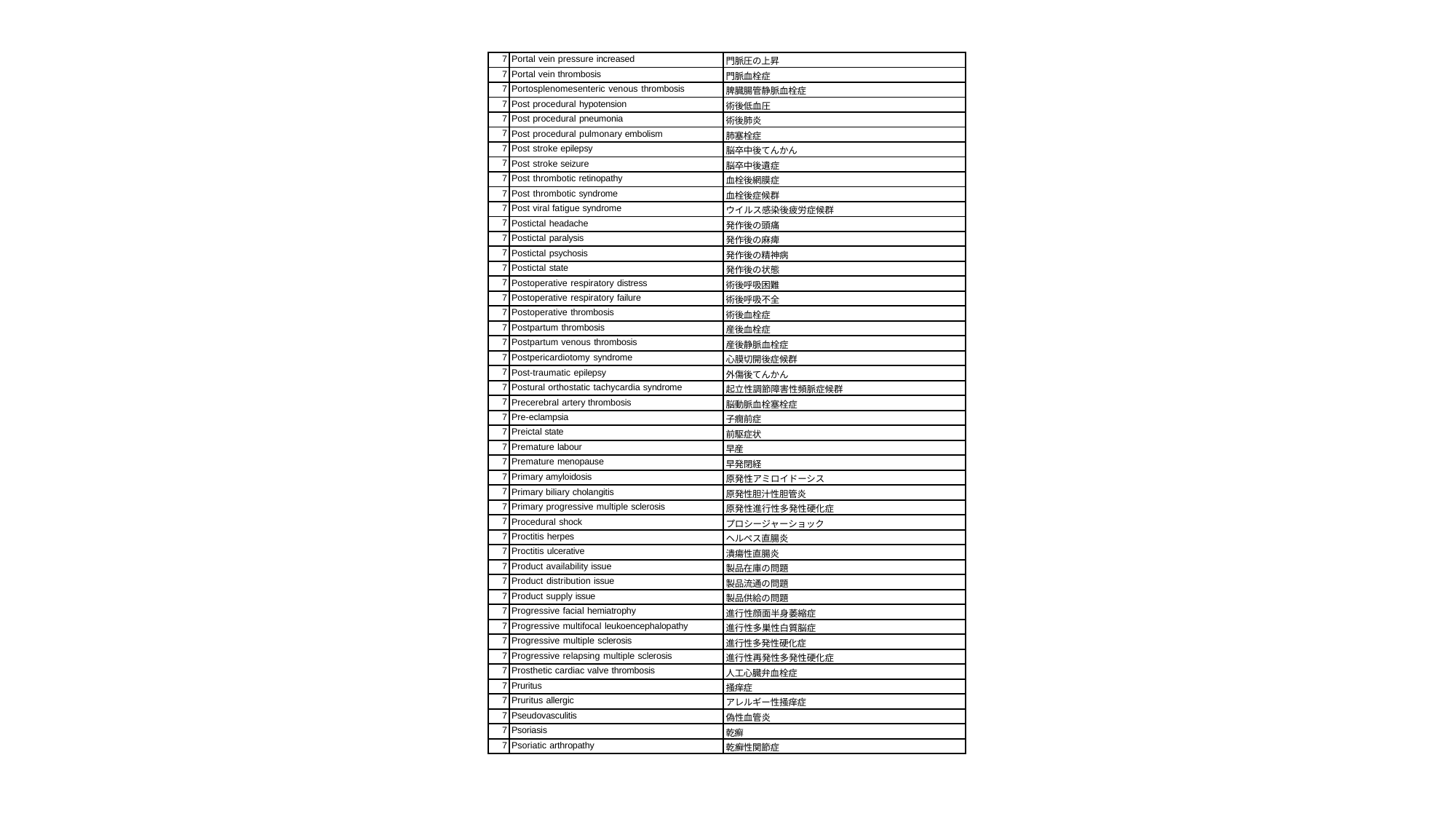

| 7 | Portal vein pressure increased | 門脈圧の上昇 |
| --- | --- | --- |
| 7 | Portal vein thrombosis | 門脈血栓症 |
| 7 | Portosplenomesenteric venous thrombosis | 脾臓腸管静脈血栓症 |
| 7 | Post procedural hypotension | 術後低血圧 |
| 7 | Post procedural pneumonia | 術後肺炎 |
| 7 | Post procedural pulmonary embolism | 肺塞栓症 |
| 7 | Post stroke epilepsy | 脳卒中後てんかん |
| 7 | Post stroke seizure | 脳卒中後遺症 |
| 7 | Post thrombotic retinopathy | 血栓後網膜症 |
| 7 | Post thrombotic syndrome | 血栓後症候群 |
| 7 | Post viral fatigue syndrome | ウイルス感染後疲労症候群 |
| 7 | Postictal headache | 発作後の頭痛 |
| 7 | Postictal paralysis | 発作後の麻痺 |
| 7 | Postictal psychosis | 発作後の精神病 |
| 7 | Postictal state | 発作後の状態 |
| 7 | Postoperative respiratory distress | 術後呼吸困難 |
| 7 | Postoperative respiratory failure | 術後呼吸不全 |
| 7 | Postoperative thrombosis | 術後血栓症 |
| 7 | Postpartum thrombosis | 産後血栓症 |
| 7 | Postpartum venous thrombosis | 産後静脈血栓症 |
| 7 | Postpericardiotomy syndrome | 心膜切開後症候群 |
| 7 | Post-traumatic epilepsy | 外傷後てんかん |
| 7 | Postural orthostatic tachycardia syndrome | 起立性調節障害性頻脈症候群 |
| 7 | Precerebral artery thrombosis | 脳動脈血栓塞栓症 |
| 7 | Pre-eclampsia | 子癇前症 |
| 7 | Preictal state | 前駆症状 |
| 7 | Premature labour | 早産 |
| 7 | Premature menopause | 早発閉経 |
| 7 | Primary amyloidosis | 原発性アミロイドーシス |
| 7 | Primary biliary cholangitis | 原発性胆汁性胆管炎 |
| 7 | Primary progressive multiple sclerosis | 原発性進行性多発性硬化症 |
| 7 | Procedural shock | プロシージャーショック |
| 7 | Proctitis herpes | ヘルペス直腸炎 |
| 7 | Proctitis ulcerative | 潰瘍性直腸炎 |
| 7 | Product availability issue | 製品在庫の問題 |
| 7 | Product distribution issue | 製品流通の問題 |
| 7 | Product supply issue | 製品供給の問題 |
| 7 | Progressive facial hemiatrophy | 進行性顔面半身萎縮症 |
| 7 | Progressive multifocal leukoencephalopathy | 進行性多巣性白質脳症 |
| 7 | Progressive multiple sclerosis | 進行性多発性硬化症 |
| 7 | Progressive relapsing multiple sclerosis | 進行性再発性多発性硬化症 |
| 7 | Prosthetic cardiac valve thrombosis | 人工心臓弁血栓症 |
| 7 | Pruritus | 掻痒症 |
| 7 | Pruritus allergic | アレルギー性掻痒症 |
| 7 | Pseudovasculitis | 偽性血管炎 |
| 7 | Psoriasis | 乾癬 |
| 7 | Psoriatic arthropathy | 乾癬性関節症 |
114 / 29 ページ